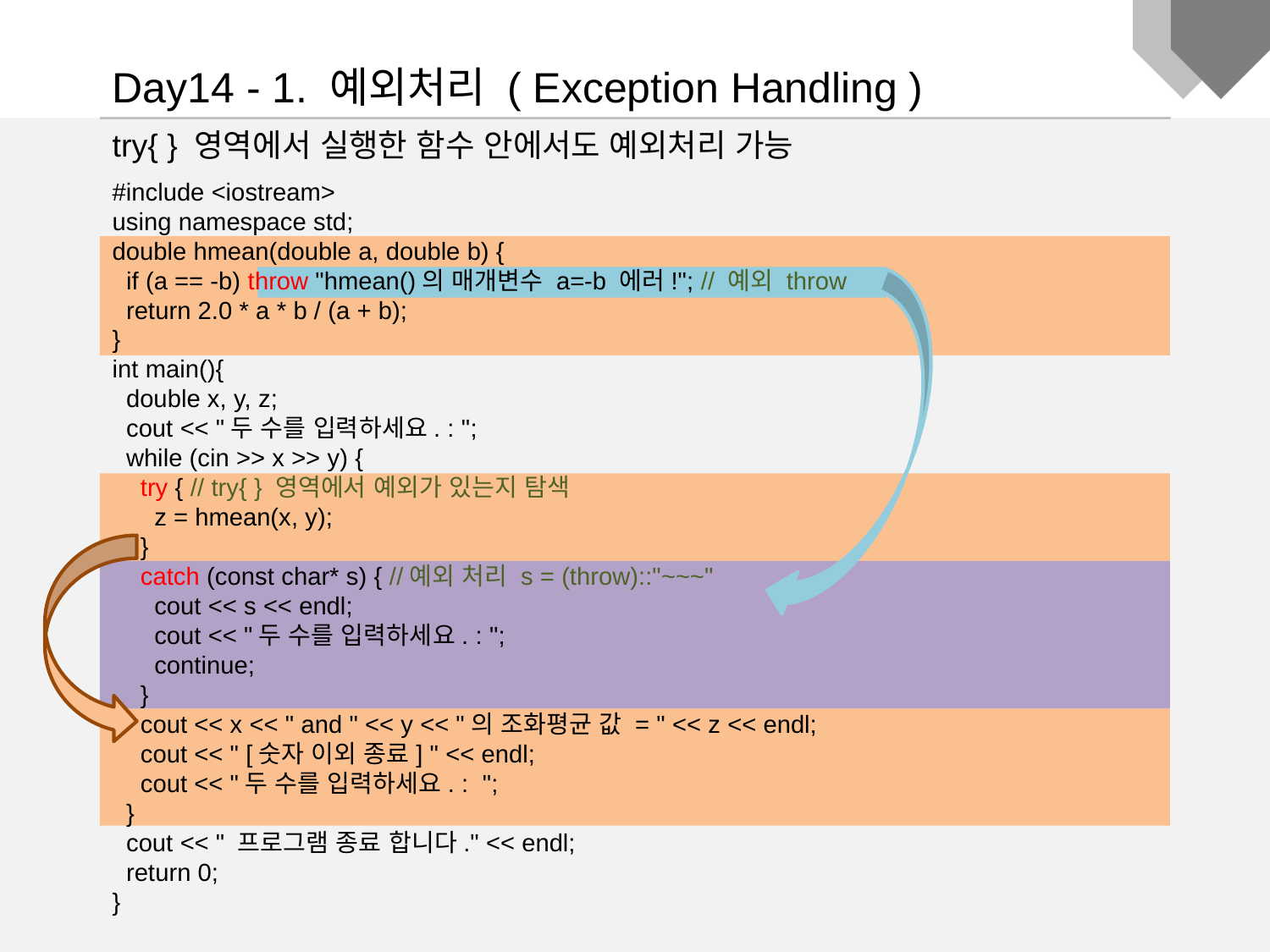

Day14 - 1. 예외처리 ( Exception Handling )
try{ } 영역에서 실행한 함수 안에서도 예외처리 가능
#include <iostream>
using namespace std;
double hmean(double a, double b) {
  if (a == -b) throw "hmean()의 매개변수 a=-b 에러!"; // 예외 throw
  return 2.0 * a * b / (a + b);
}
int main(){
  double x, y, z;
  cout << "두 수를 입력하세요. : ";
  while (cin >> x >> y) {
    try { // try{ } 영역에서 예외가 있는지 탐색
      z = hmean(x, y);
    }
    catch (const char* s) { //예외 처리 s = (throw)::"~~~"
      cout << s << endl;
      cout << "두 수를 입력하세요. : ";
      continue;
    }
    cout << x << " and " << y << "의 조화평균 값 = " << z << endl;
    cout << " [숫자 이외 종료] " << endl;
    cout << "두 수를 입력하세요. :  ";
  }
  cout << " 프로그램 종료 합니다." << endl;
  return 0;
}